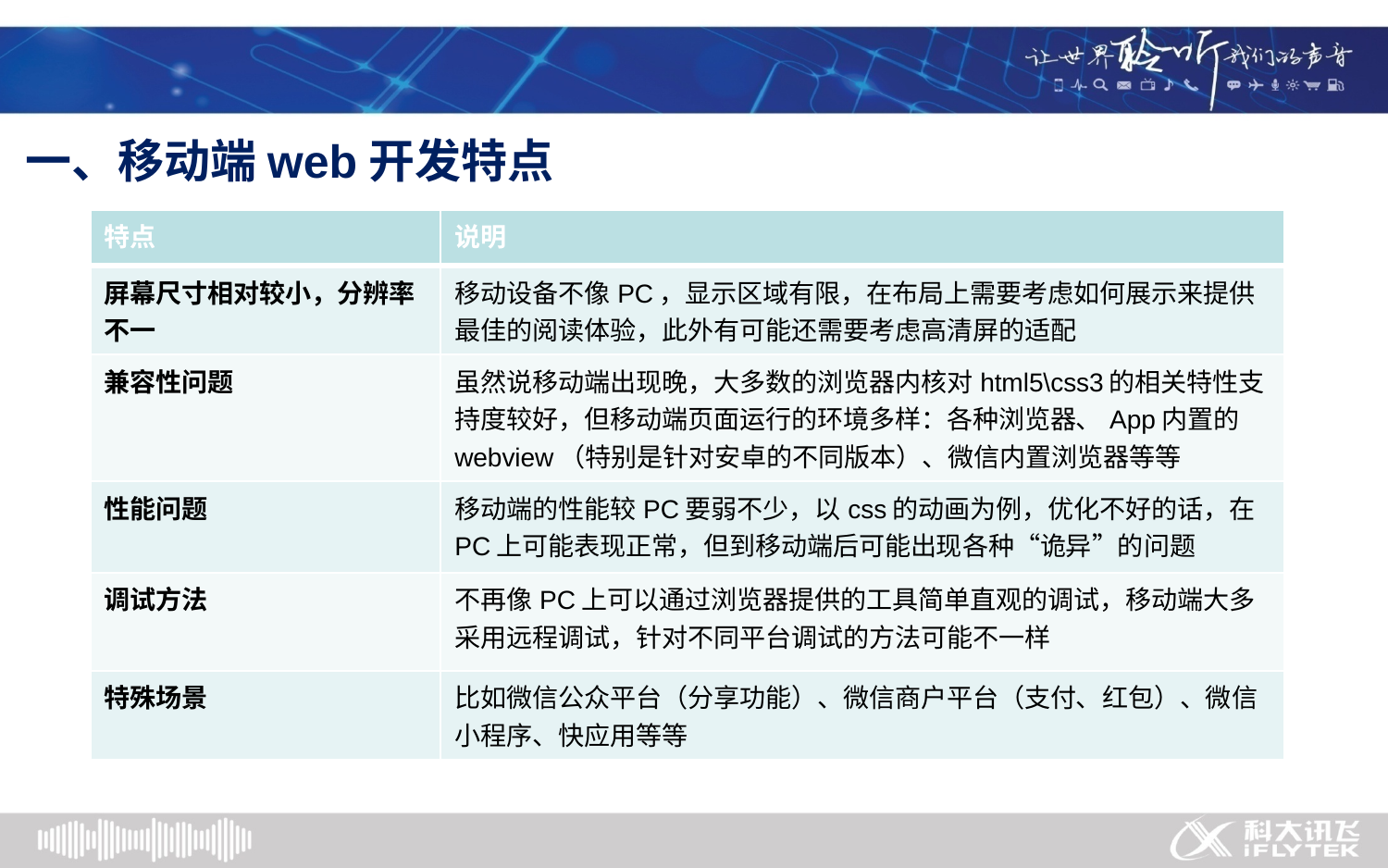

# 一、移动端web开发特点

| 特点 | 说明 |
| --- | --- |
| 屏幕尺寸相对较小，分辨率不一 | 移动设备不像PC，显示区域有限，在布局上需要考虑如何展示来提供最佳的阅读体验，此外有可能还需要考虑高清屏的适配 |
| 兼容性问题 | 虽然说移动端出现晚，大多数的浏览器内核对html5\css3的相关特性支持度较好，但移动端页面运行的环境多样：各种浏览器、App内置的webview（特别是针对安卓的不同版本）、微信内置浏览器等等 |
| 性能问题 | 移动端的性能较PC要弱不少，以css的动画为例，优化不好的话，在PC上可能表现正常，但到移动端后可能出现各种“诡异”的问题 |
| 调试方法 | 不再像PC上可以通过浏览器提供的工具简单直观的调试，移动端大多采用远程调试，针对不同平台调试的方法可能不一样 |
| 特殊场景 | 比如微信公众平台（分享功能）、微信商户平台（支付、红包）、微信小程序、快应用等等 |